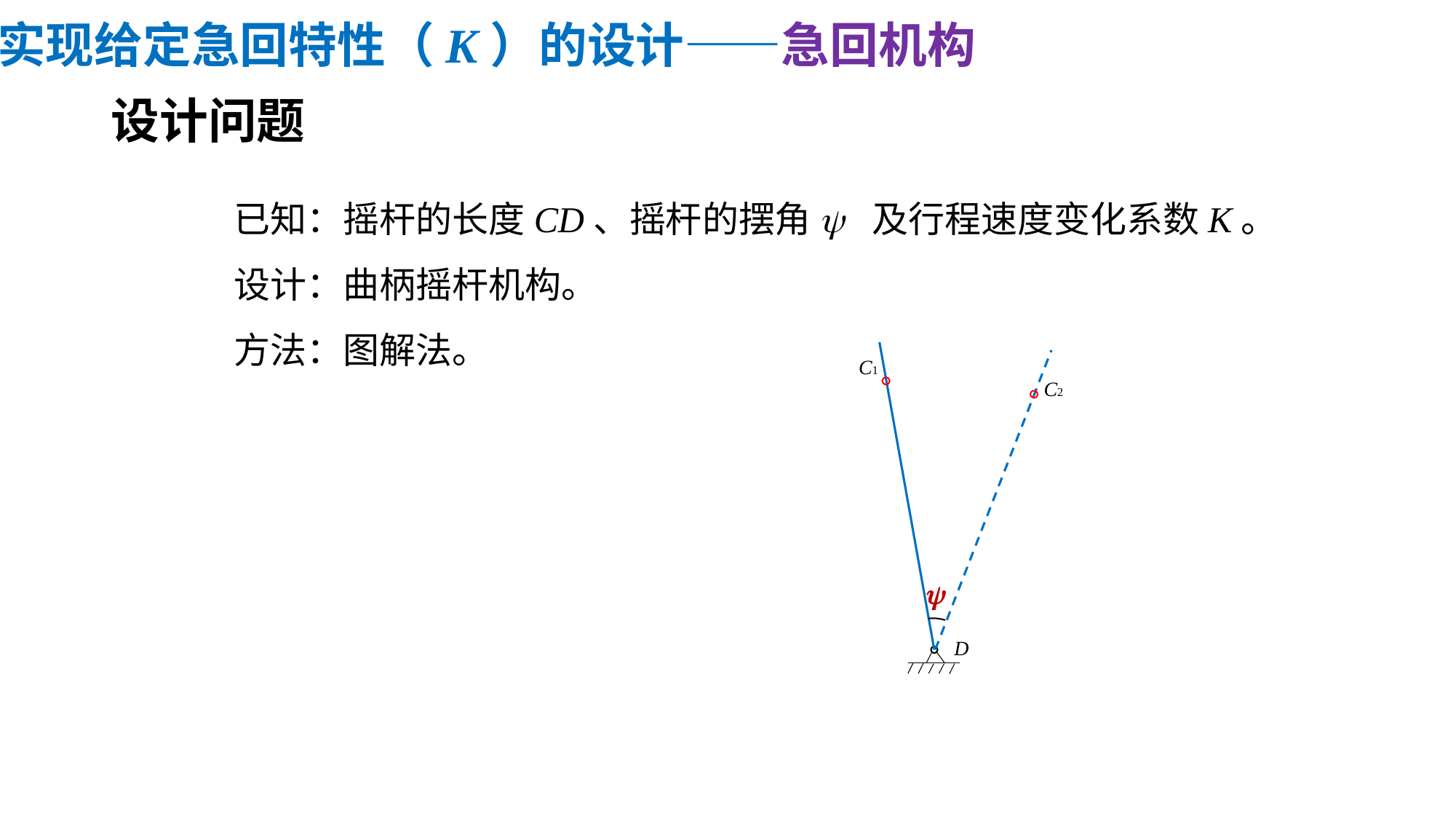

实现给定急回特性（K）的设计——急回机构
# 设计问题
已知：摇杆的长度CD、摇杆的摆角ψ 及行程速度变化系数K。
设计：曲柄摇杆机构。
方法：图解法。

C1
C2

ψ
D